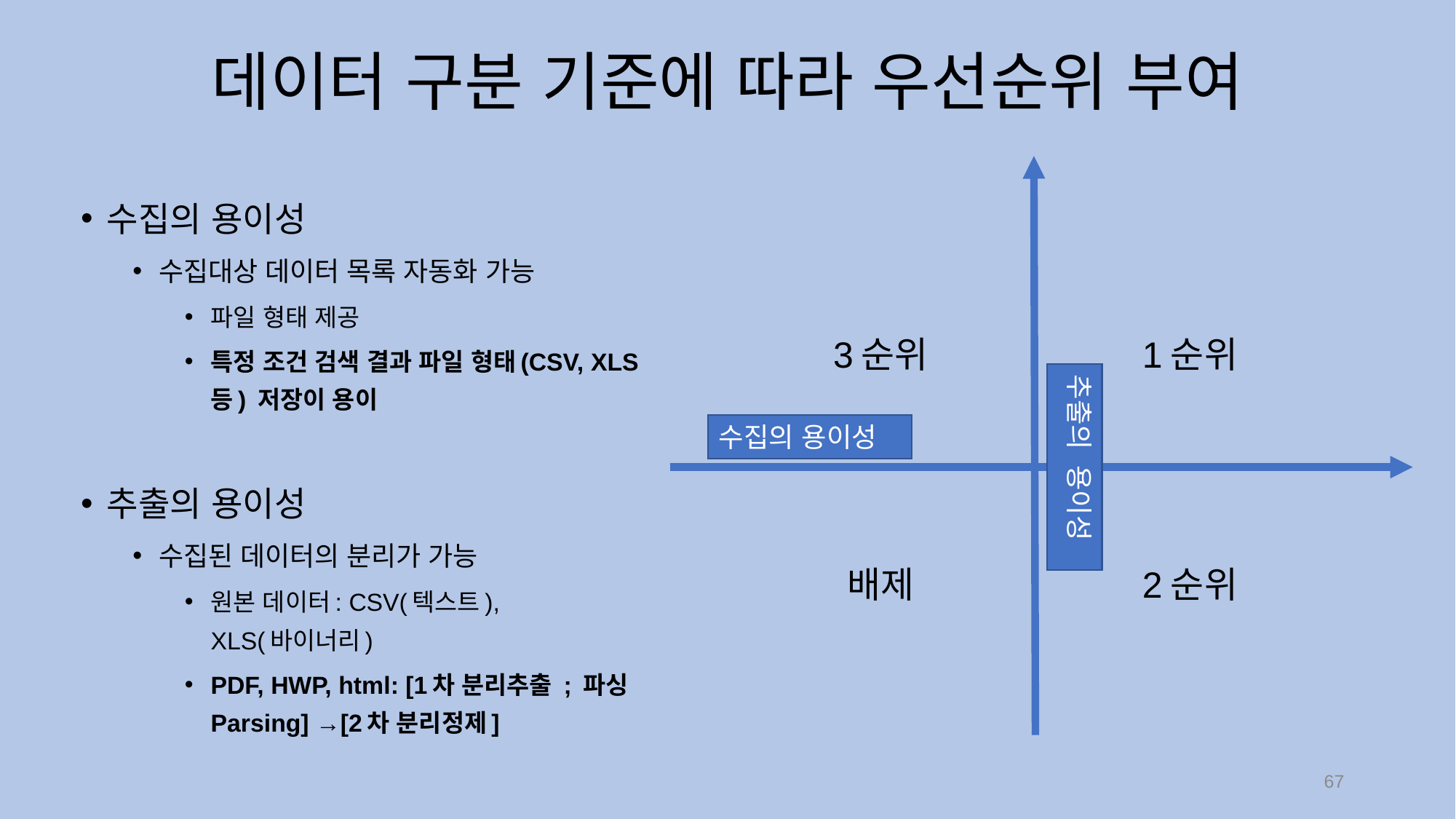

# 데이터 구분 기준에 따라 우선순위 부여
수집의 용이성
수집대상 데이터 목록 자동화 가능
파일 형태 제공
특정 조건 검색 결과 파일 형태(CSV, XLS 등) 저장이 용이

추출의 용이성
수집된 데이터의 분리가 가능
원본 데이터: CSV(텍스트),
XLS(바이너리)
PDF, HWP, html: [1차 분리추출 ; 파싱Parsing] →[2차 분리정제]

| 3순위 | 1순위 |
| --- | --- |
| 배제 | 2순위 |
추출의  용이성
수집의 용이성
67